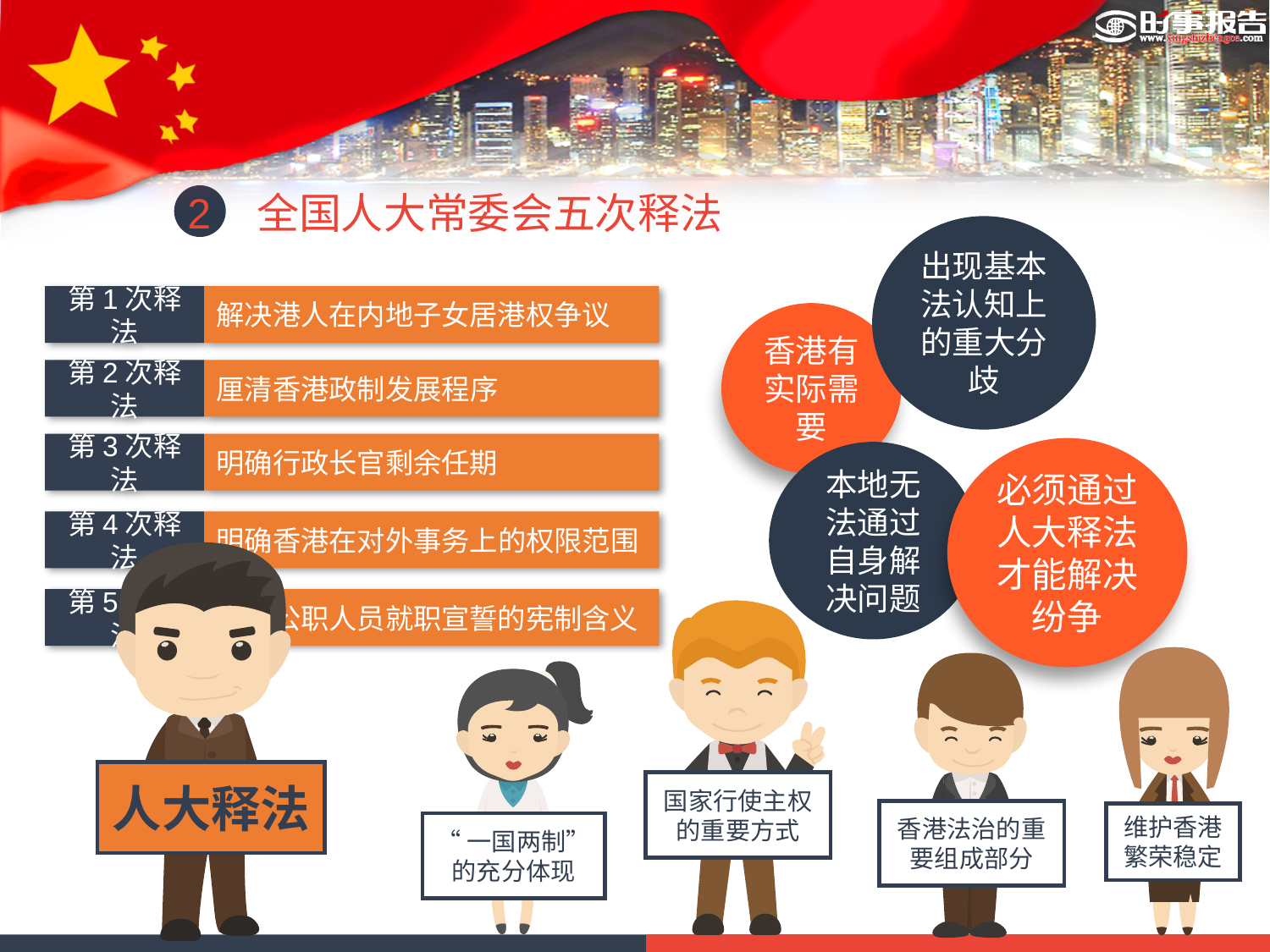

2   全国人大常委会五次释法
出现基本法认知上的重大分歧
第1次释法
解决港人在内地子女居港权争议
香港有实际需要
第2次释法
厘清香港政制发展程序
第3次释法
明确行政长官剩余任期
必须通过人大释法才能解决纷争
本地无法通过自身解决问题
第4次释法
明确香港在对外事务上的权限范围

人大释法

国家行使主权的重要方式
第5次释法
明确公职人员就职宣誓的宪制含义

维护香港繁荣稳定

香港法治的重要组成部分

“一国两制”
的充分体现